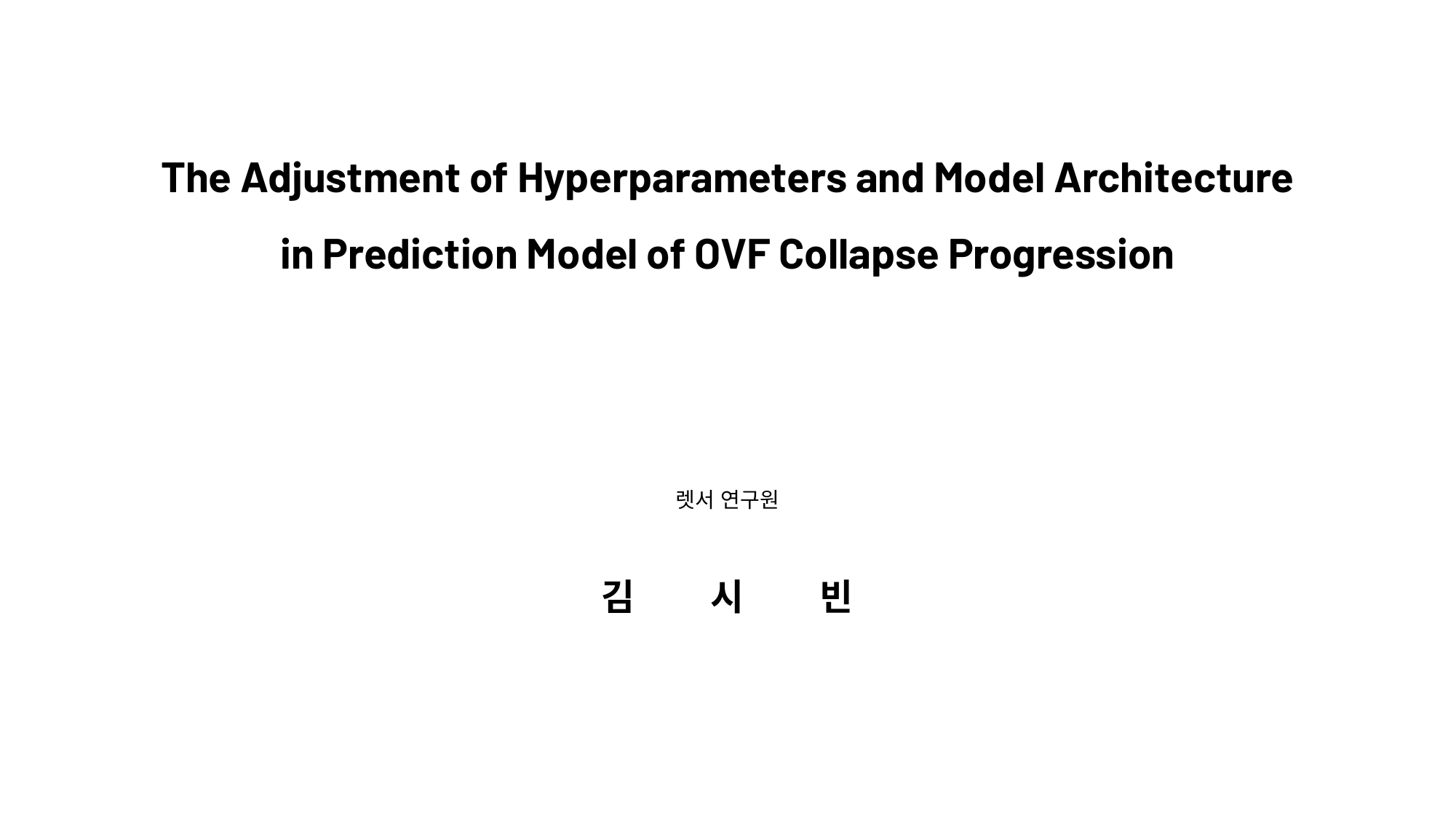

# The Adjustment of Hyperparameters and Model Architecture in Prediction Model of OVF Collapse Progression
렛서 연구원
김	시	빈